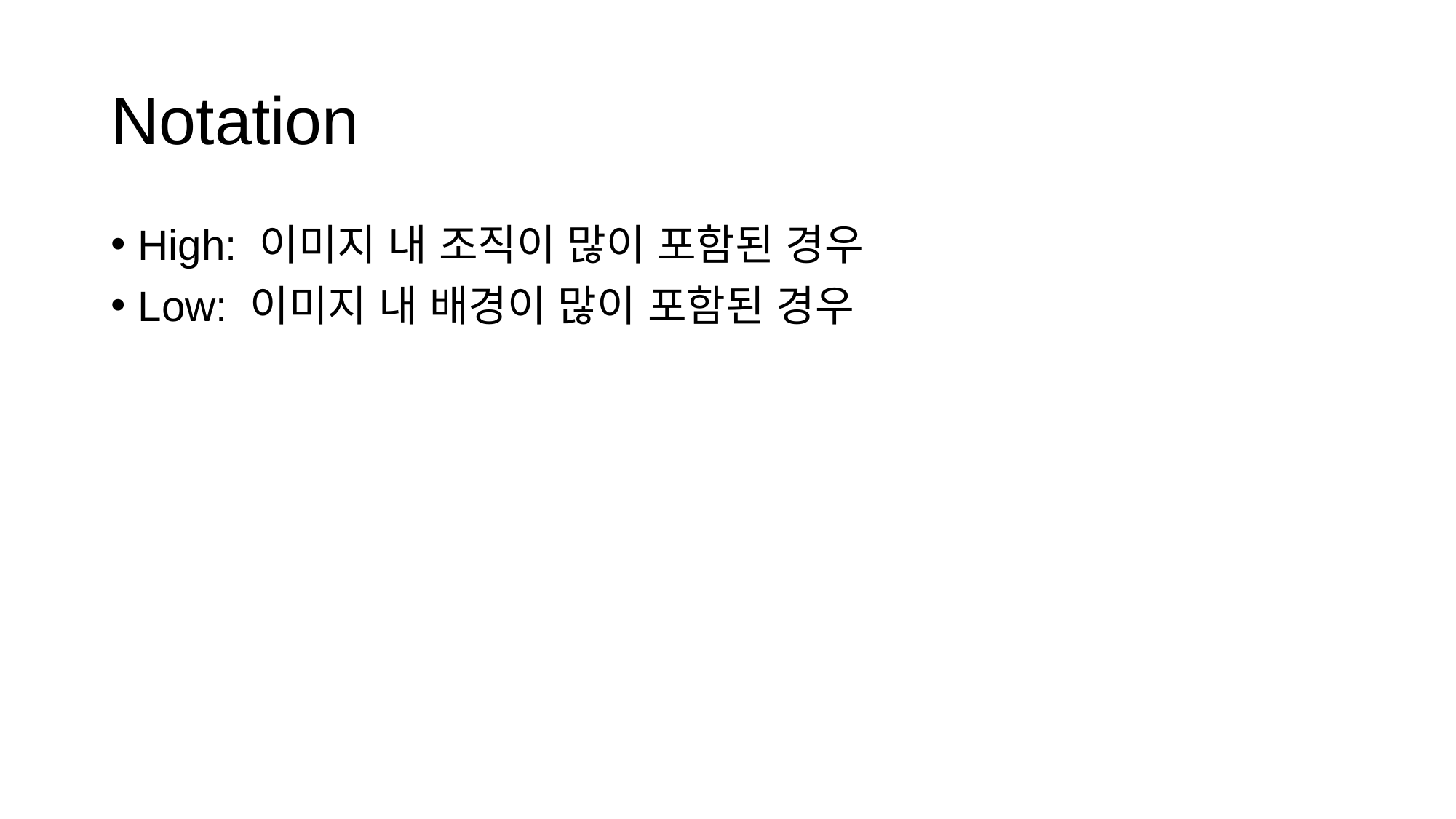

# Notation
High: 이미지 내 조직이 많이 포함된 경우
Low: 이미지 내 배경이 많이 포함된 경우